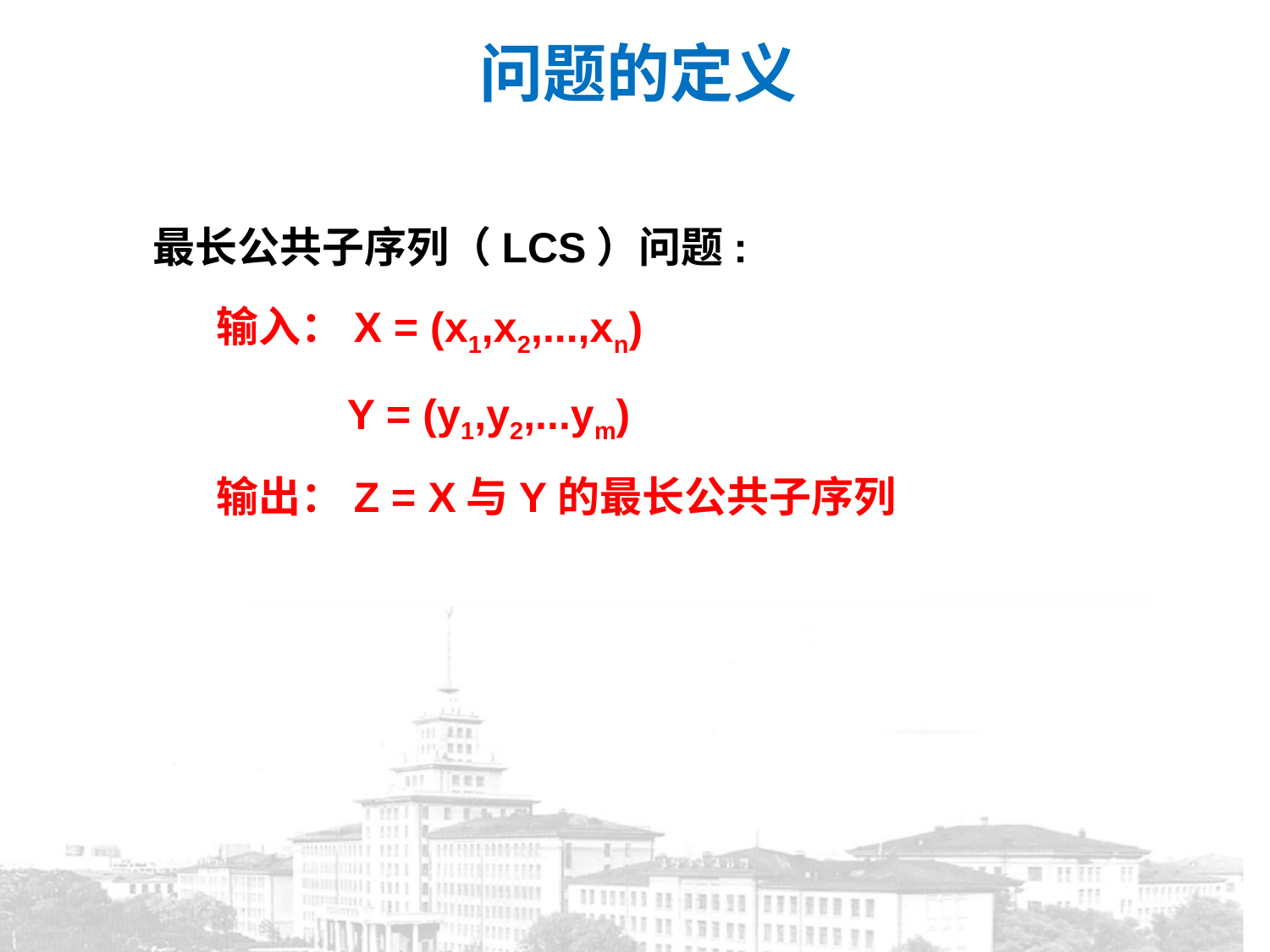

问题的定义
最长公共子序列（LCS）问题:
输入：X = (x1,x2,...,xn)
           Y = (y1,y2,...ym)
输出：Z = X与Y的最长公共子序列